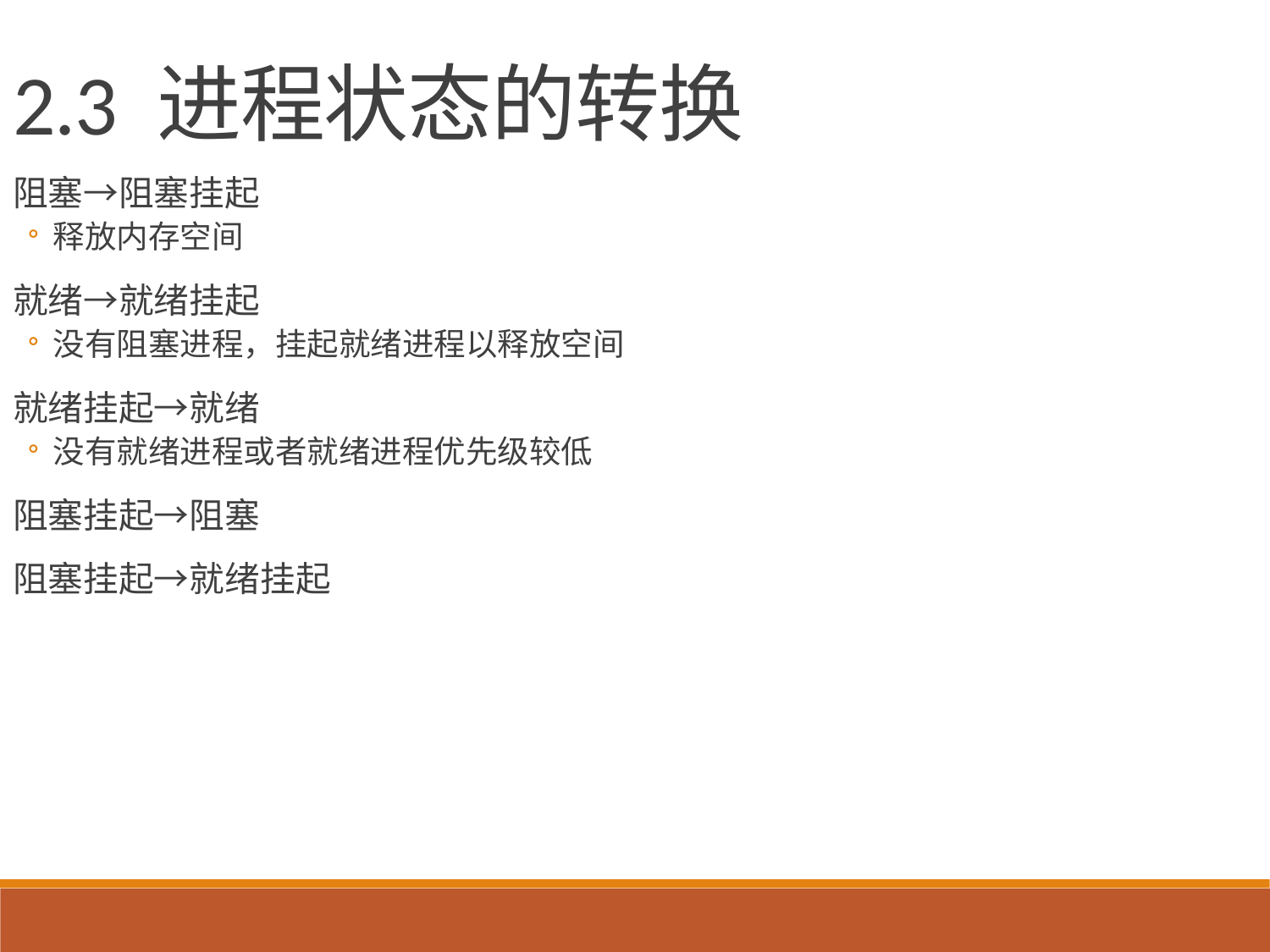

2.3 进程状态的转换
阻塞→阻塞挂起
释放内存空间
就绪→就绪挂起
没有阻塞进程，挂起就绪进程以释放空间
就绪挂起→就绪
没有就绪进程或者就绪进程优先级较低
阻塞挂起→阻塞
阻塞挂起→就绪挂起